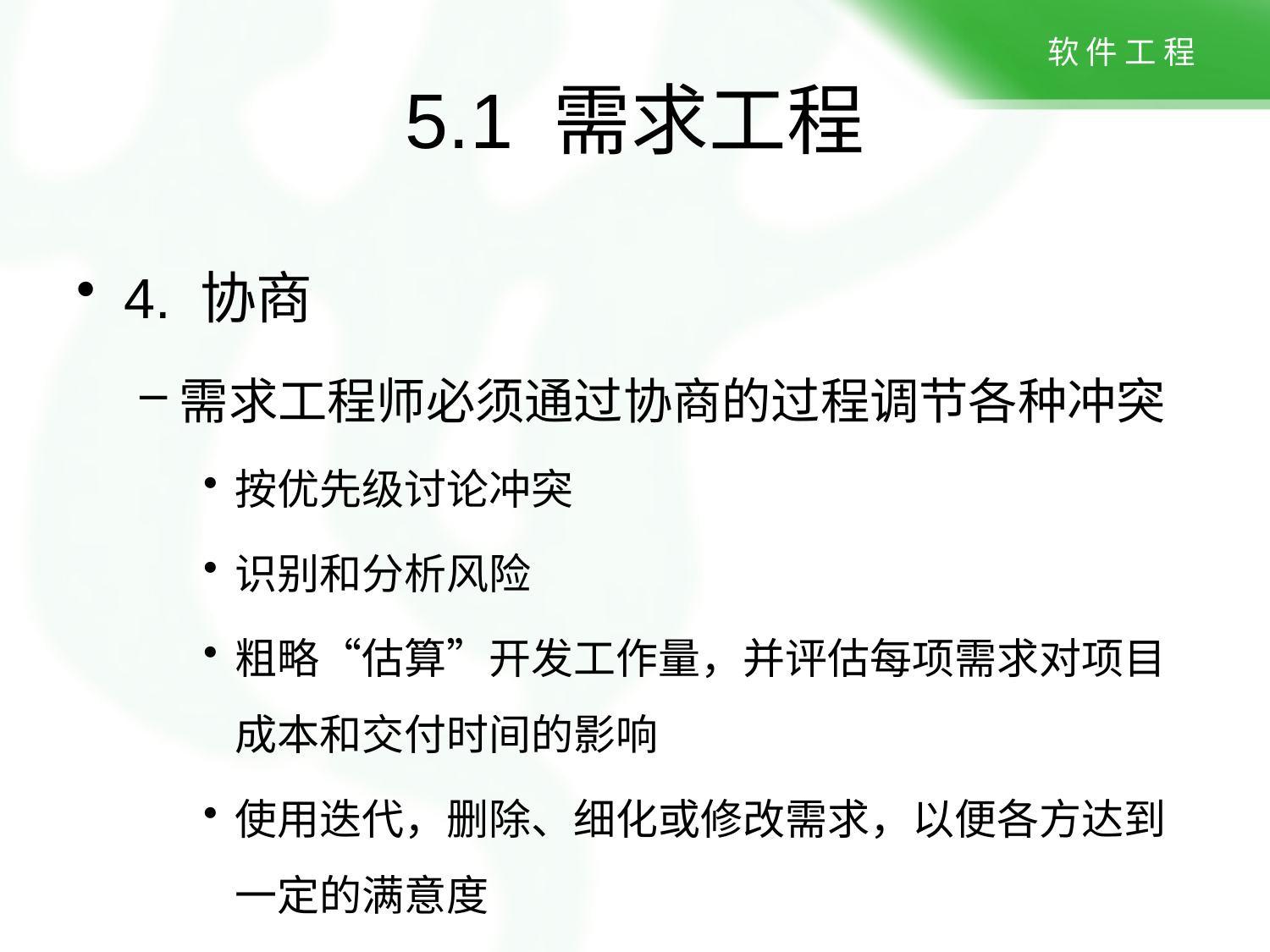

# 5.1 需求工程
4. 协商
需求工程师必须通过协商的过程调节各种冲突
按优先级讨论冲突
识别和分析风险
粗略“估算”开发工作量，并评估每项需求对项目成本和交付时间的影响
使用迭代，删除、细化或修改需求，以便各方达到一定的满意度